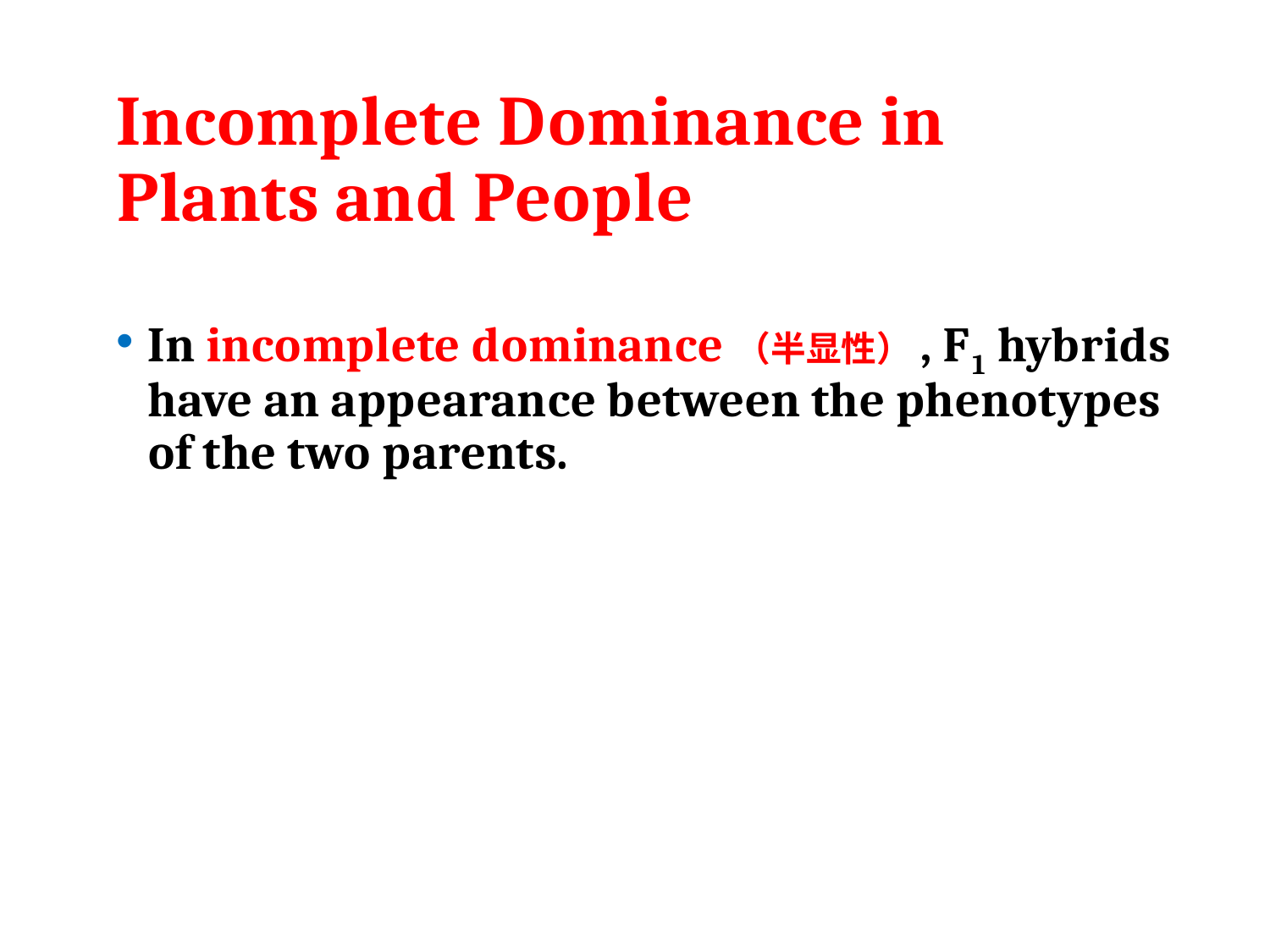

# Incomplete Dominance in Plants and People
In incomplete dominance（半显性）, F1 hybrids have an appearance between the phenotypes of the two parents.